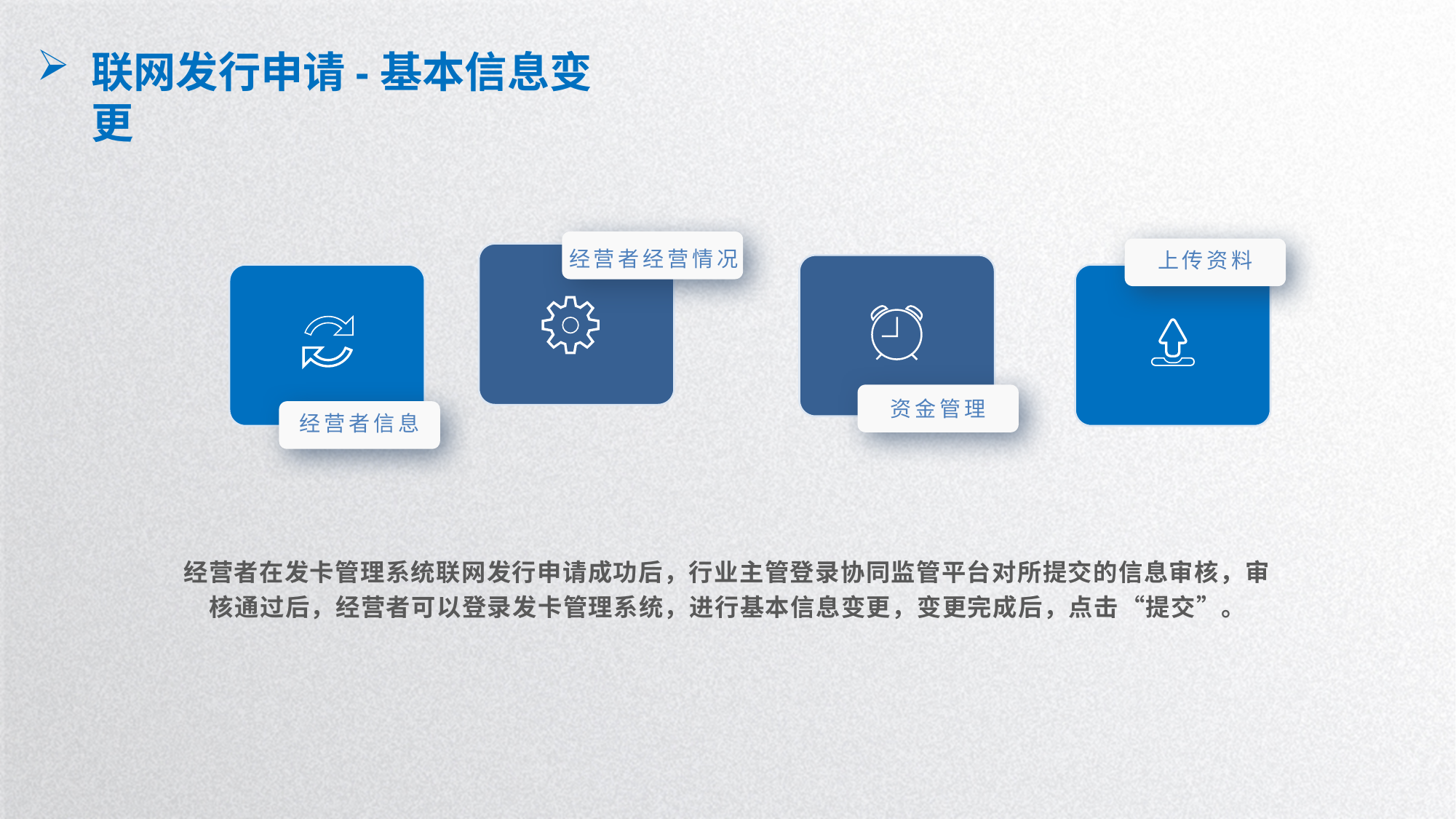

联网发行申请-基本信息变更

经营者经营情况
上传资料

资金管理

经营者信息
经营者在发卡管理系统联网发行申请成功后，行业主管登录协同监管平台对所提交的信息审核，审核通过后，经营者可以登录发卡管理系统，进行基本信息变更，变更完成后，点击“提交”。